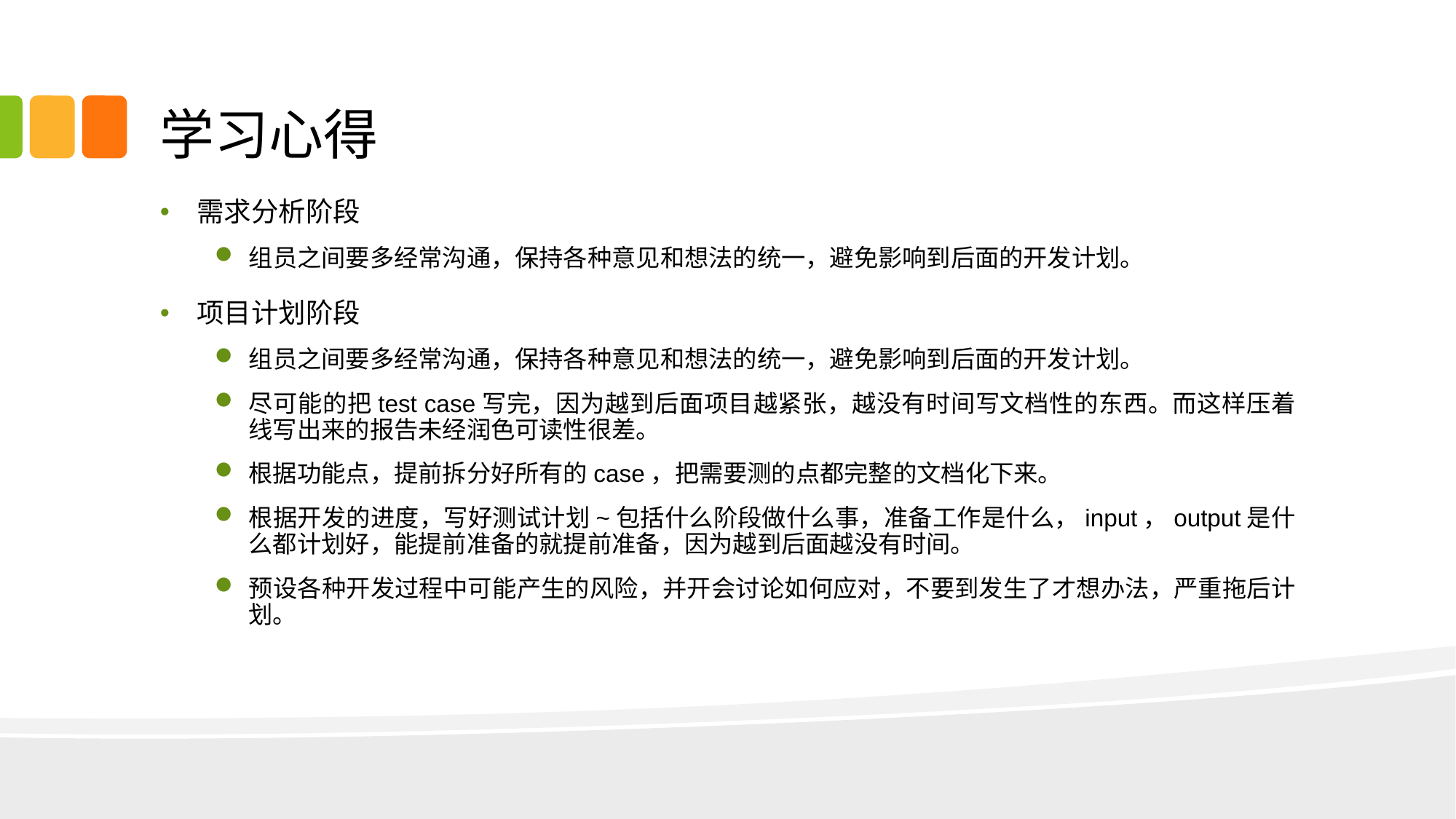

# 学习心得
需求分析阶段
组员之间要多经常沟通，保持各种意见和想法的统一，避免影响到后面的开发计划。
项目计划阶段
组员之间要多经常沟通，保持各种意见和想法的统一，避免影响到后面的开发计划。
尽可能的把test case写完，因为越到后面项目越紧张，越没有时间写文档性的东西。而这样压着线写出来的报告未经润色可读性很差。
根据功能点，提前拆分好所有的case，把需要测的点都完整的文档化下来。
根据开发的进度，写好测试计划~包括什么阶段做什么事，准备工作是什么，input，output是什么都计划好，能提前准备的就提前准备，因为越到后面越没有时间。
预设各种开发过程中可能产生的风险，并开会讨论如何应对，不要到发生了才想办法，严重拖后计划。